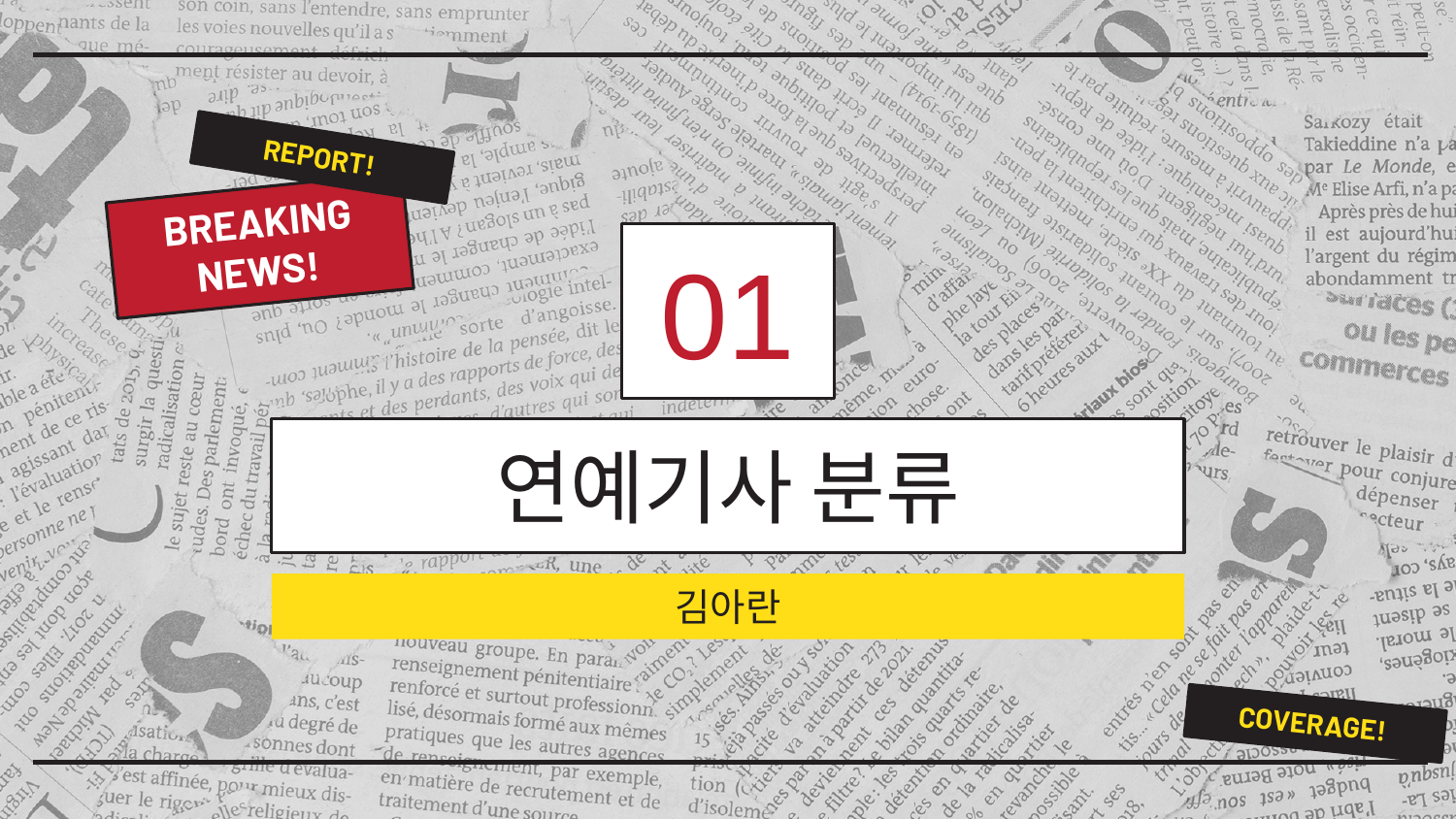

REPORT!
BREAKING NEWS!
01
# 연예기사 분류
김아란
COVERAGE!